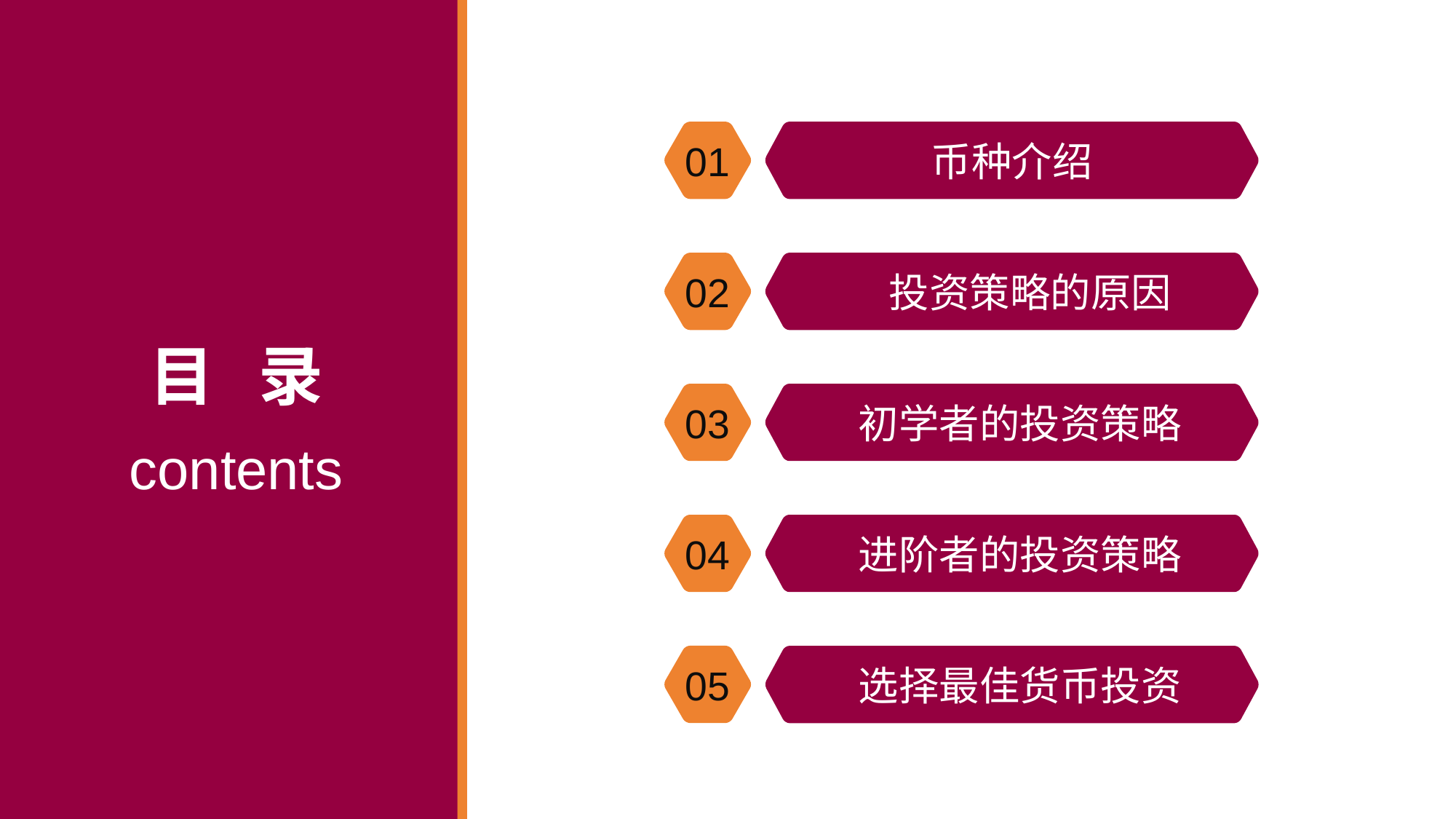

01
币种介绍
02
   投资策略的原因
目   录
contents
03
        初学者的投资策略
04
        进阶者的投资策略
05
        选择最佳货币投资